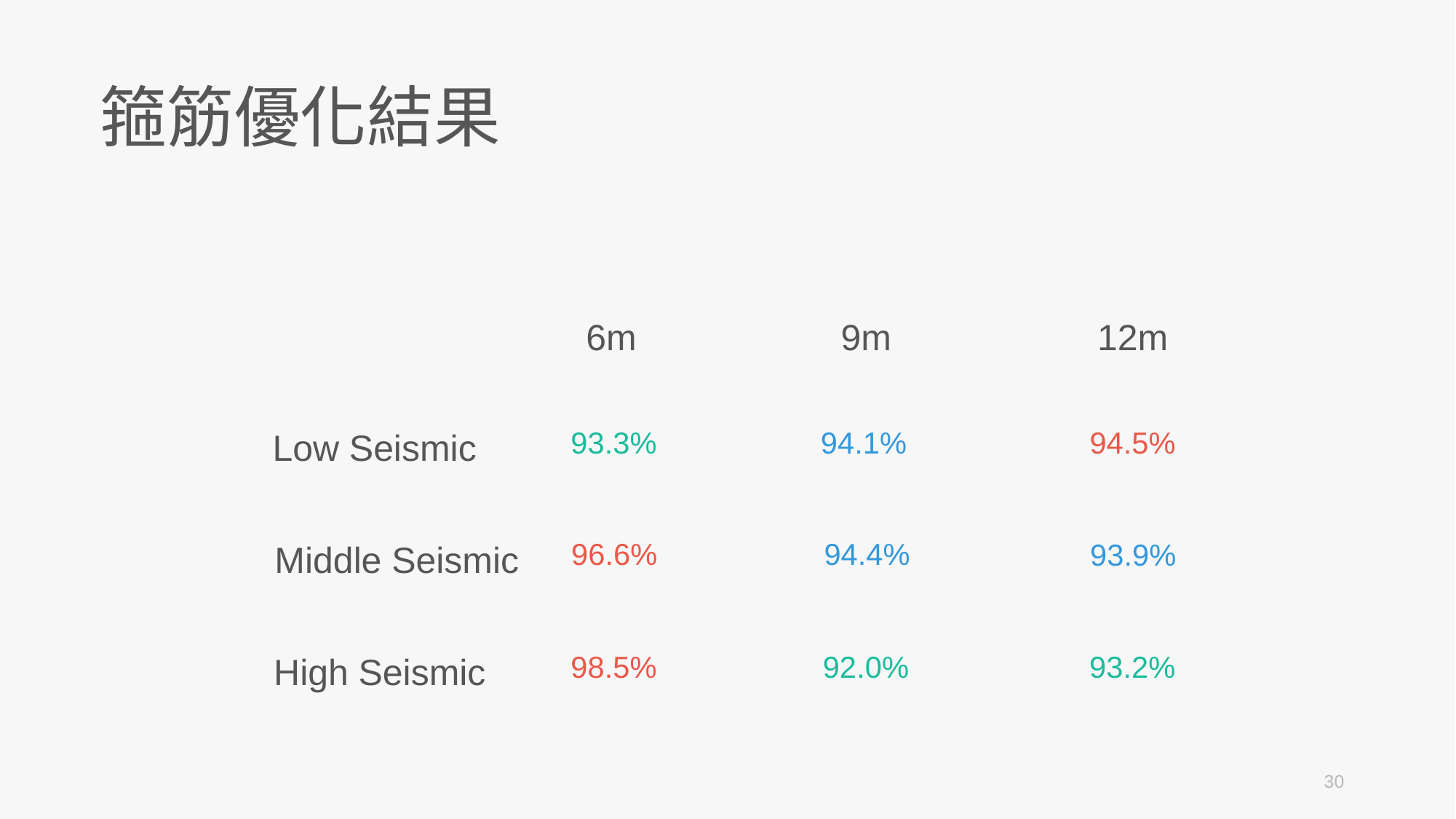

箍筋優化結果
6m
9m
12m
93.3%
94.1%
Low Seismic
94.5%
96.6%
94.4%
Middle Seismic
93.9%
98.5%
92.0%
High Seismic
93.2%
30